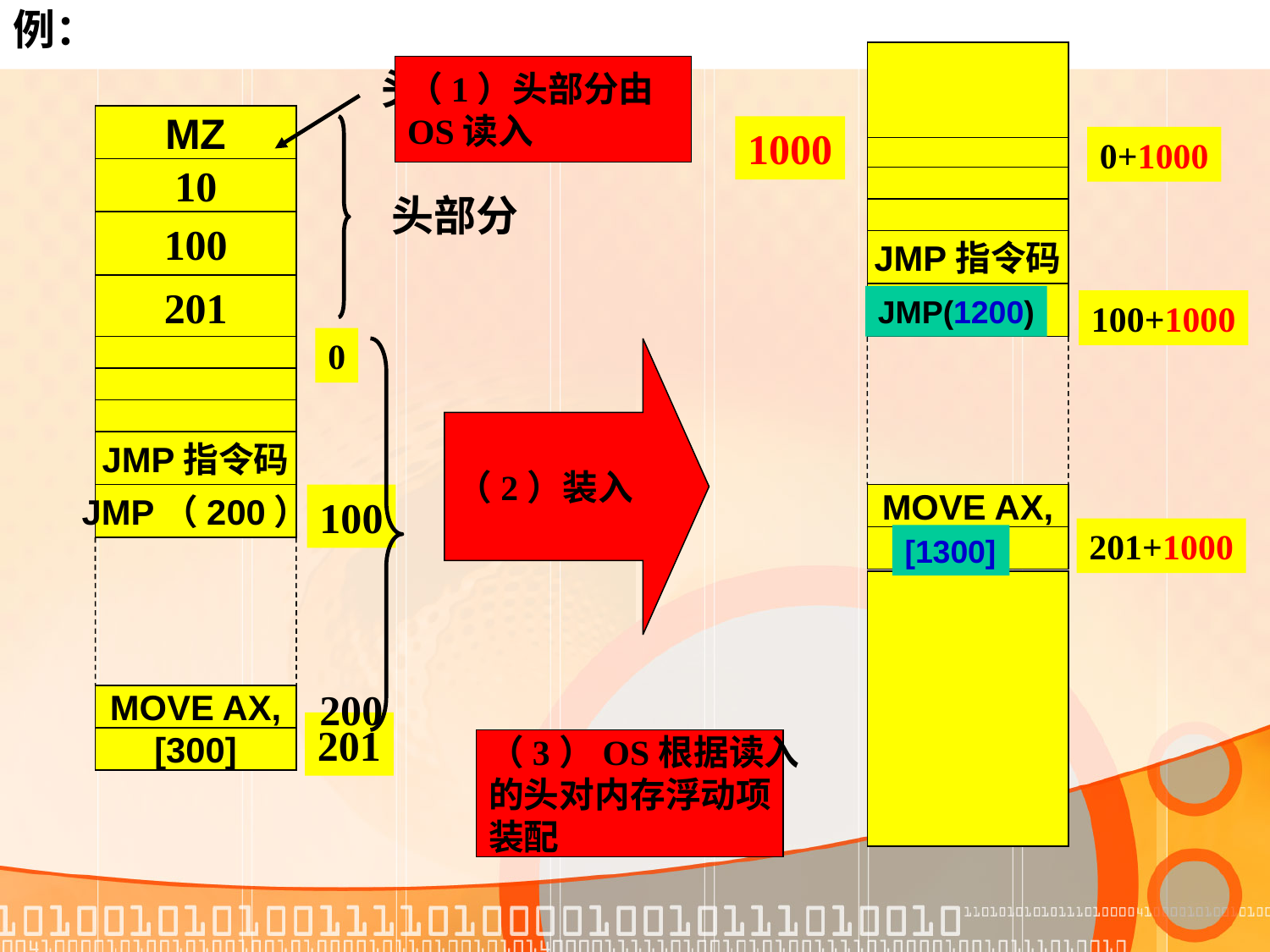

例：

1000
0+1000

JMP指令码
JMP(200)
100+1000

MOVE AX,
201+1000
[300]

头标志
（1）头部分由
OS读入

MZ
10
100
201

头部分
JMP(1200)
0

JMP指令码
JMP（200）
100

MOVE AX,
201
[300]

（2）装入
代码部分
[1300]
200
（3）OS根据读入
的头对内存浮动项
装配